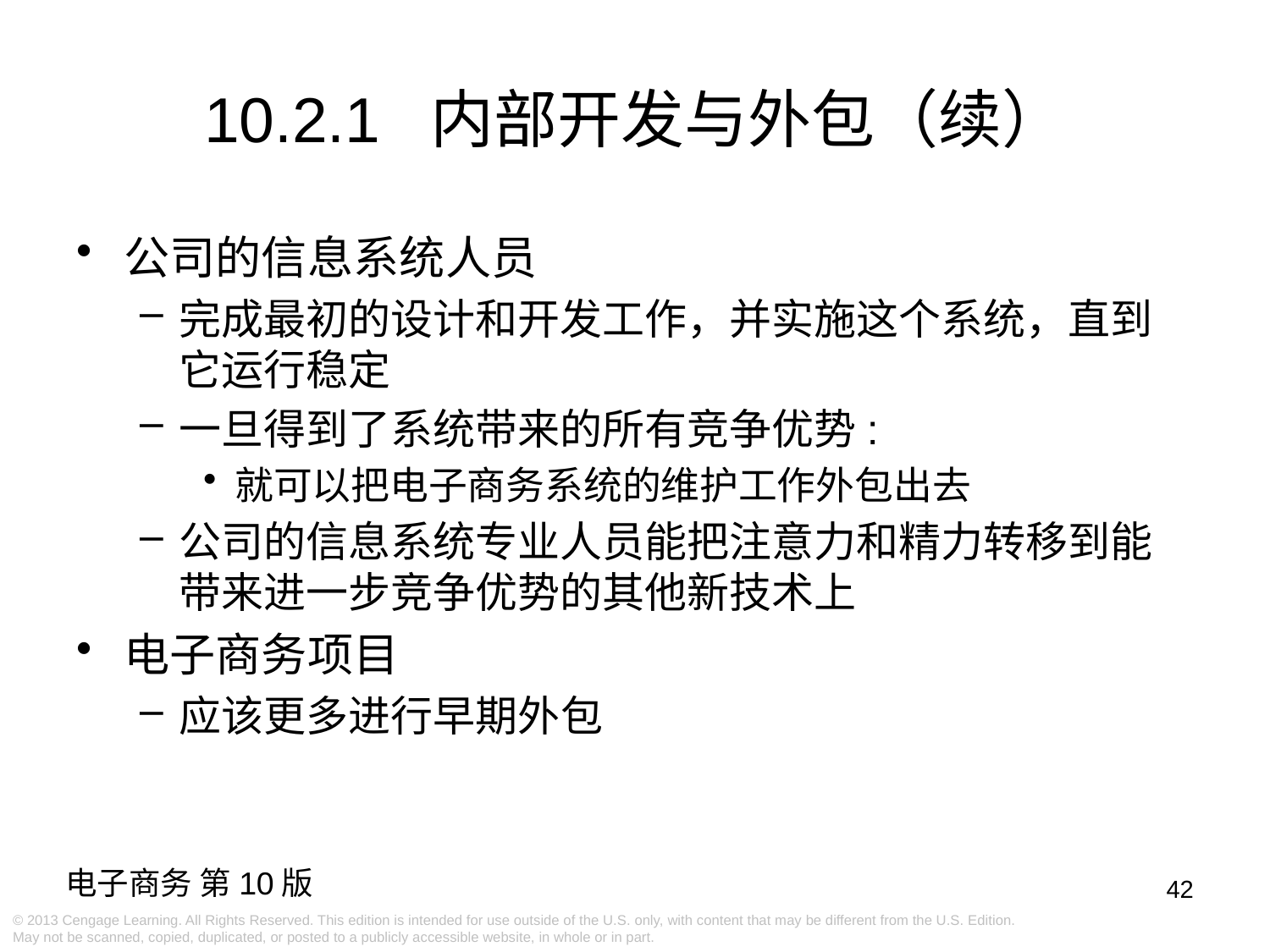

# 10.2.1  内部开发与外包（续）
公司的信息系统人员
完成最初的设计和开发工作，并实施这个系统，直到它运行稳定
一旦得到了系统带来的所有竞争优势:
就可以把电子商务系统的维护工作外包出去
公司的信息系统专业人员能把注意力和精力转移到能带来进一步竞争优势的其他新技术上
电子商务项目
应该更多进行早期外包

42